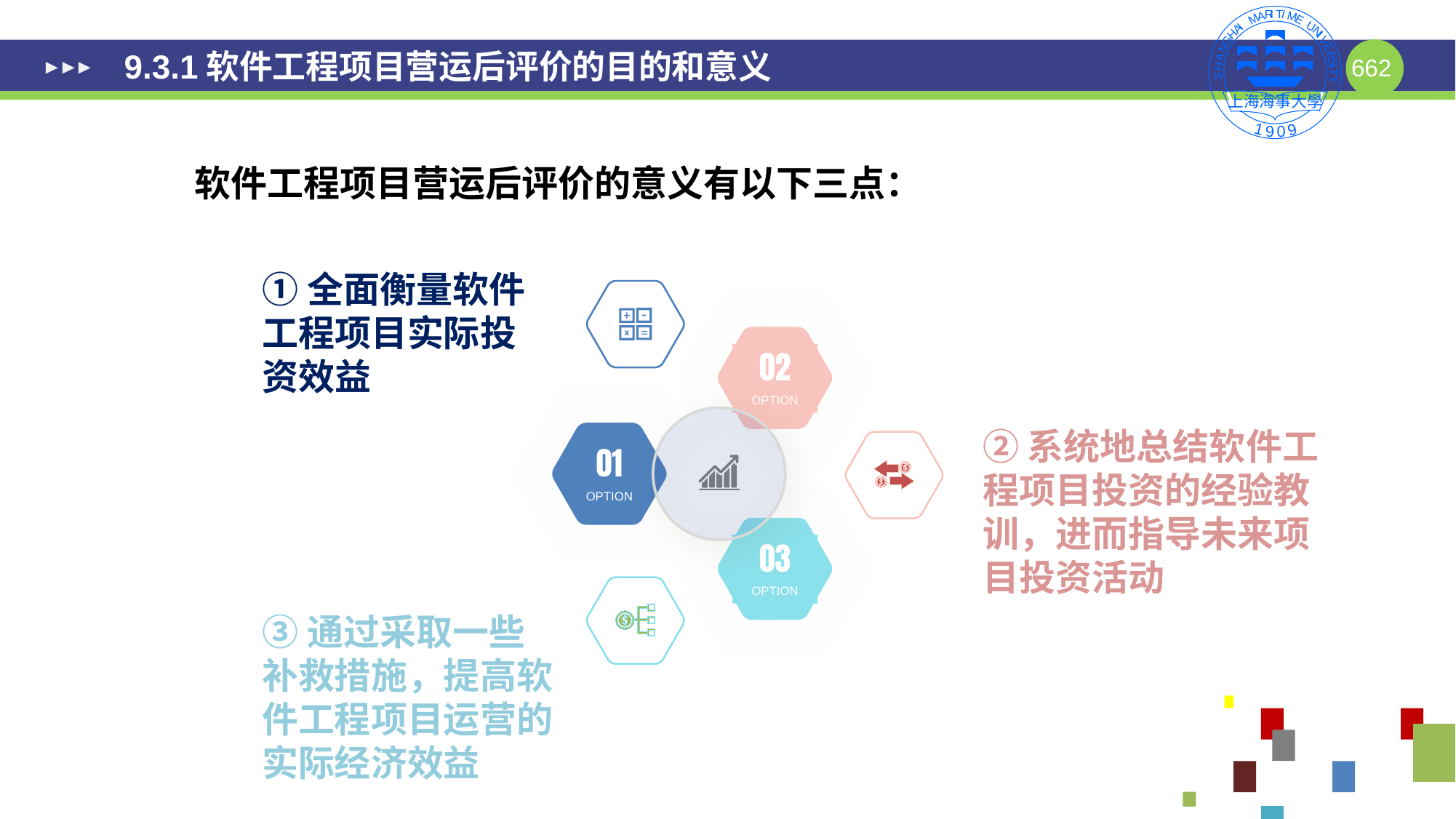

# 9.3.1软件工程项目营运后评价的目的和意义
软件工程项目营运后评价的意义有以下三点：
①全面衡量软件工程项目实际投资效益

02
OPTION

②系统地总结软件工程项目投资的经验教训，进而指导未来项目投资活动

01
OPTION

03
OPTION

③通过采取一些补救措施，提高软件工程项目运营的实际经济效益

662